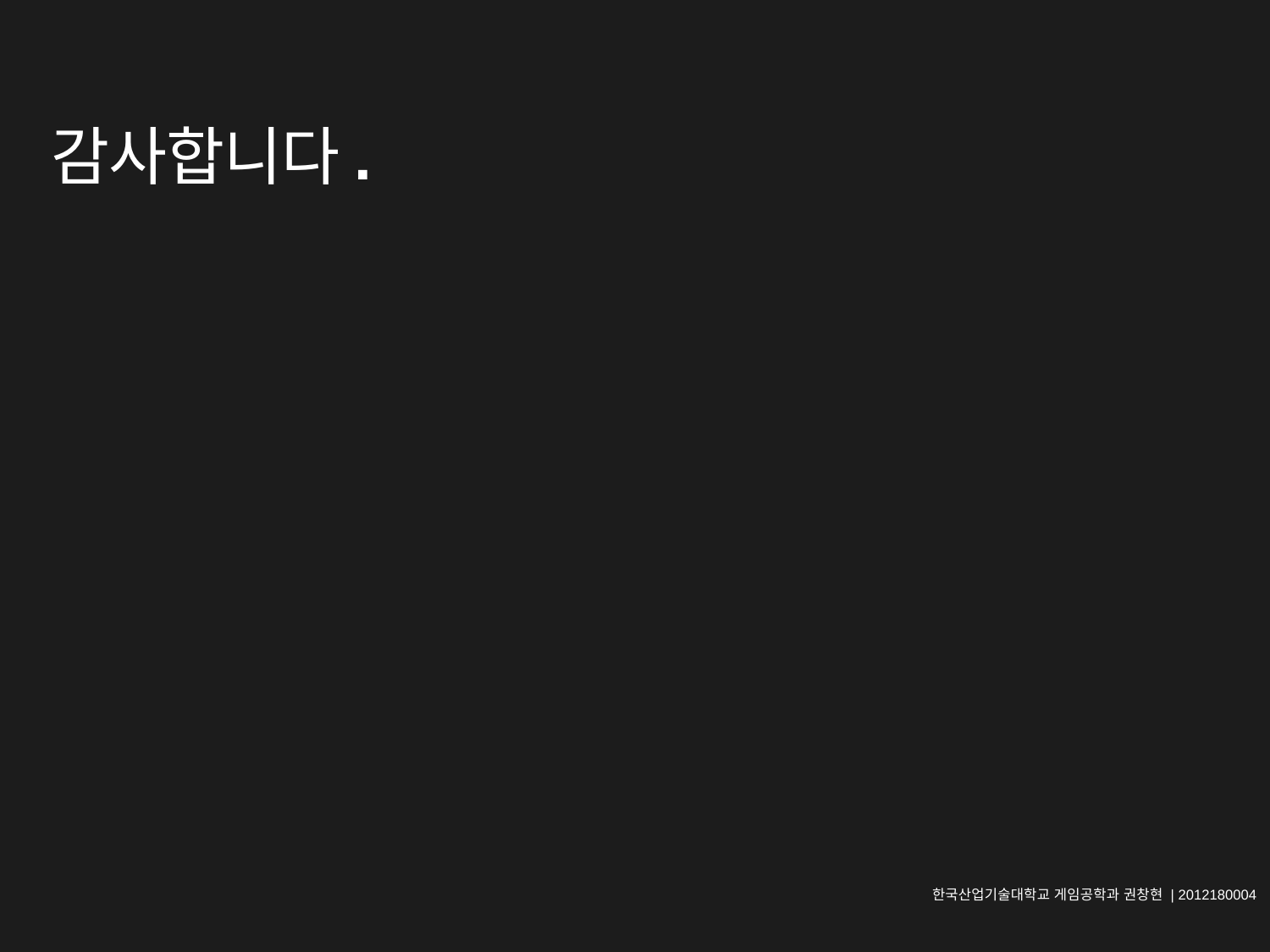

# 감사합니다.
한국산업기술대학교 게임공학과 권창현 | 2012180004